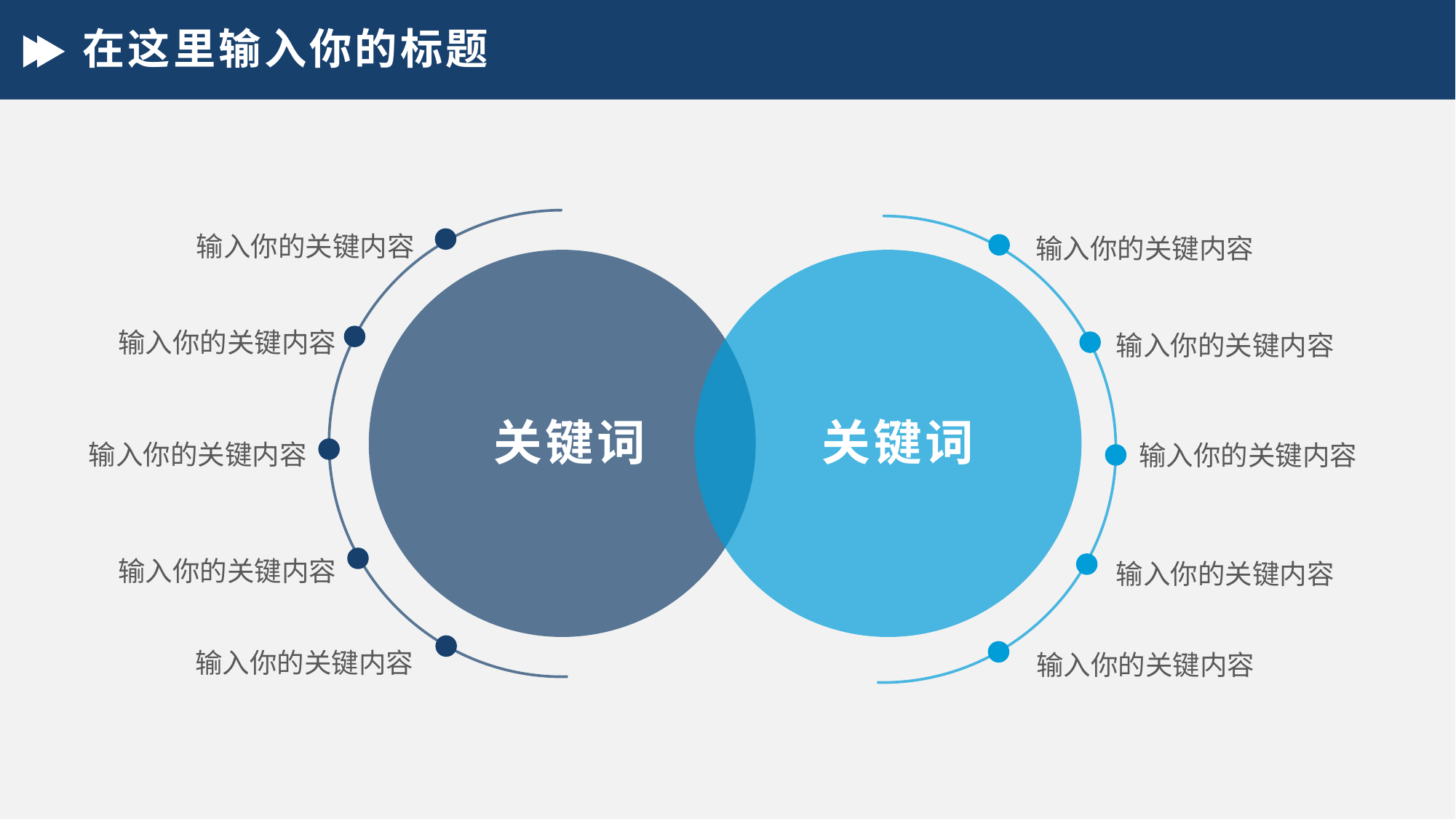

# 在这里输入你的标题
输入你的关键内容
输入你的关键内容

输入你的关键内容

输入你的关键内容

关键词
关键词
输入你的关键内容

输入你的关键内容

输入你的关键内容

输入你的关键内容

输入你的关键内容

输入你的关键内容